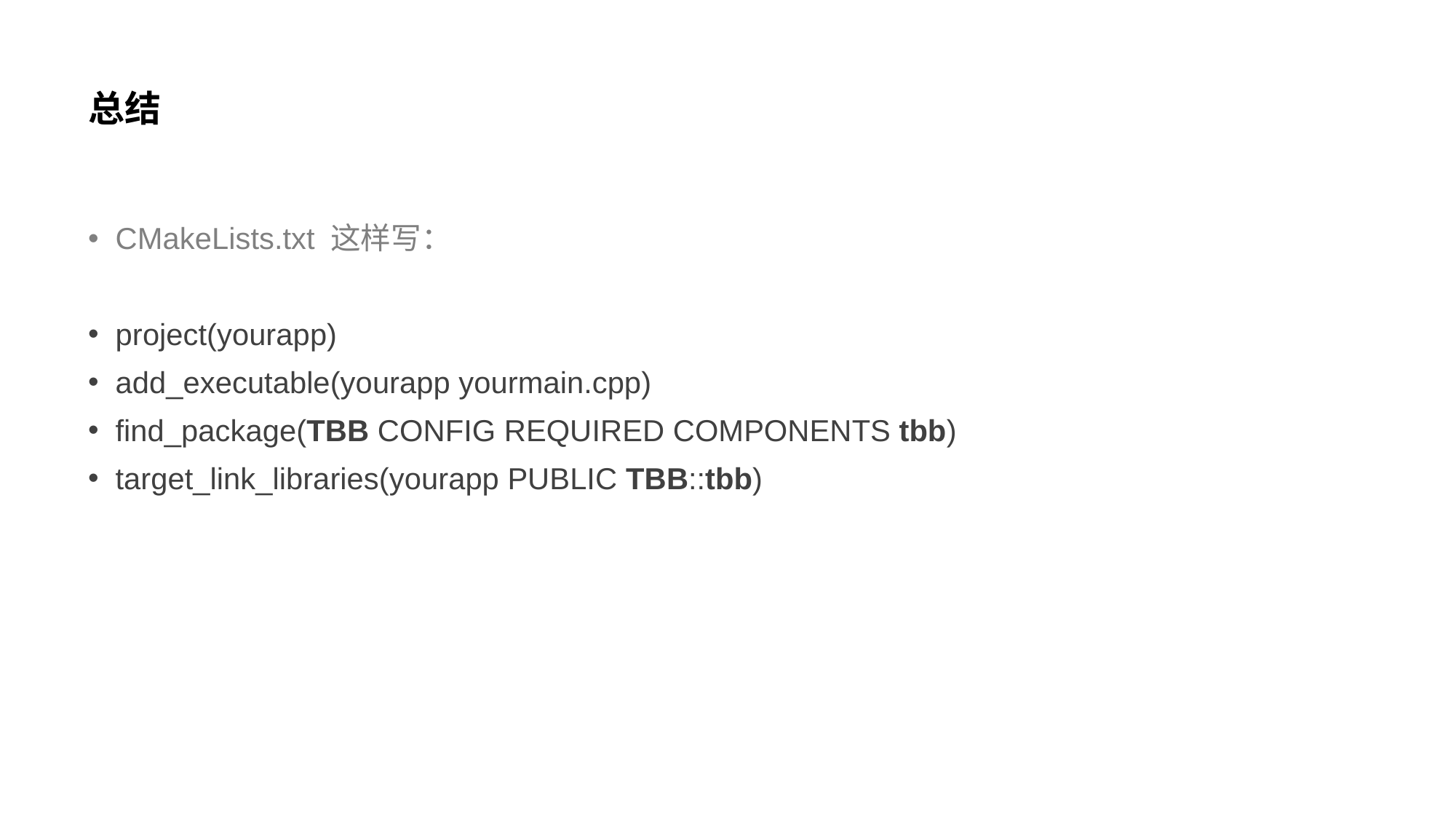

# 总结
CMakeLists.txt 这样写：

project(yourapp)
add_executable(yourapp yourmain.cpp)
find_package(TBB CONFIG REQUIRED COMPONENTS tbb)
target_link_libraries(yourapp PUBLIC TBB::tbb)